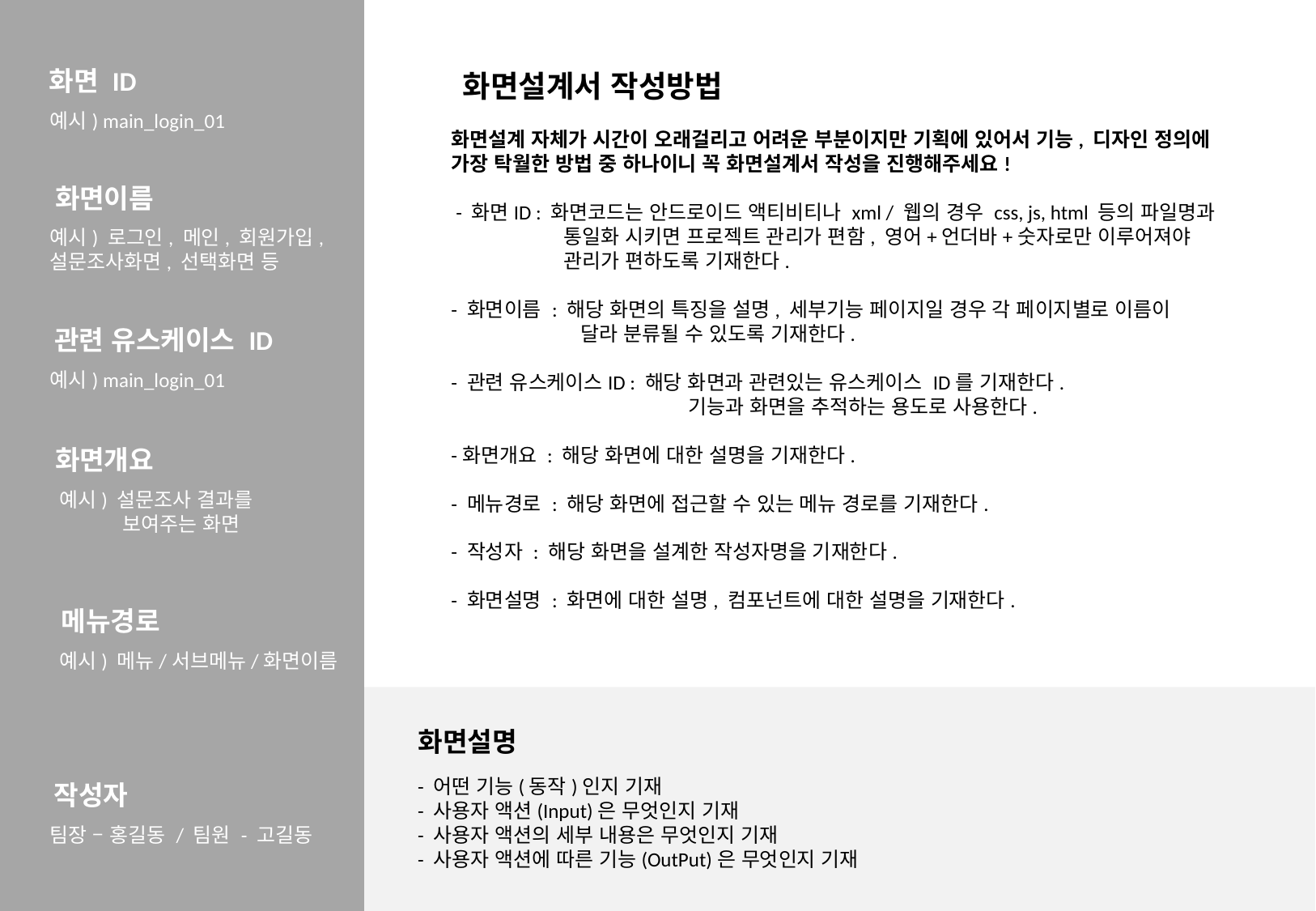

화면 ID
예시) main_login_01
화면설계서 작성방법
화면설계 자체가 시간이 오래걸리고 어려운 부분이지만 기획에 있어서 기능, 디자인 정의에 가장 탁월한 방법 중 하나이니 꼭 화면설계서 작성을 진행해주세요!

 - 화면ID : 화면코드는 안드로이드 액티비티나 xml / 웹의 경우 css, js, html 등의 파일명과
                   통일화 시키면 프로젝트 관리가 편함, 영어+언더바+숫자로만 이루어져야
                   관리가 편하도록 기재한다.

- 화면이름 : 해당 화면의 특징을 설명, 세부기능 페이지일 경우 각 페이지별로 이름이
                      달라 분류될 수 있도록 기재한다.

- 관련 유스케이스ID : 해당 화면과 관련있는 유스케이스 ID를 기재한다.
                                         기능과 화면을 추적하는 용도로 사용한다.

-화면개요 : 해당 화면에 대한 설명을 기재한다.

- 메뉴경로 : 해당 화면에 접근할 수 있는 메뉴 경로를 기재한다.

- 작성자 : 해당 화면을 설계한 작성자명을 기재한다.

- 화면설명 : 화면에 대한 설명, 컴포넌트에 대한 설명을 기재한다.
화면이름
예시) 로그인, 메인, 회원가입,
설문조사화면, 선택화면 등
관련 유스케이스 ID
예시) main_login_01
화면개요
 예시) 설문조사 결과를
            보여주는 화면
메뉴경로
 예시) 메뉴/서브메뉴/화면이름

화면설명
 - 어떤 기능(동작)인지 기재
 - 사용자 액션(Input)은 무엇인지 기재
 - 사용자 액션의 세부 내용은 무엇인지 기재
 - 사용자 액션에 따른 기능(OutPut)은 무엇인지 기재
작성자
팀장 – 홍길동 / 팀원 - 고길동